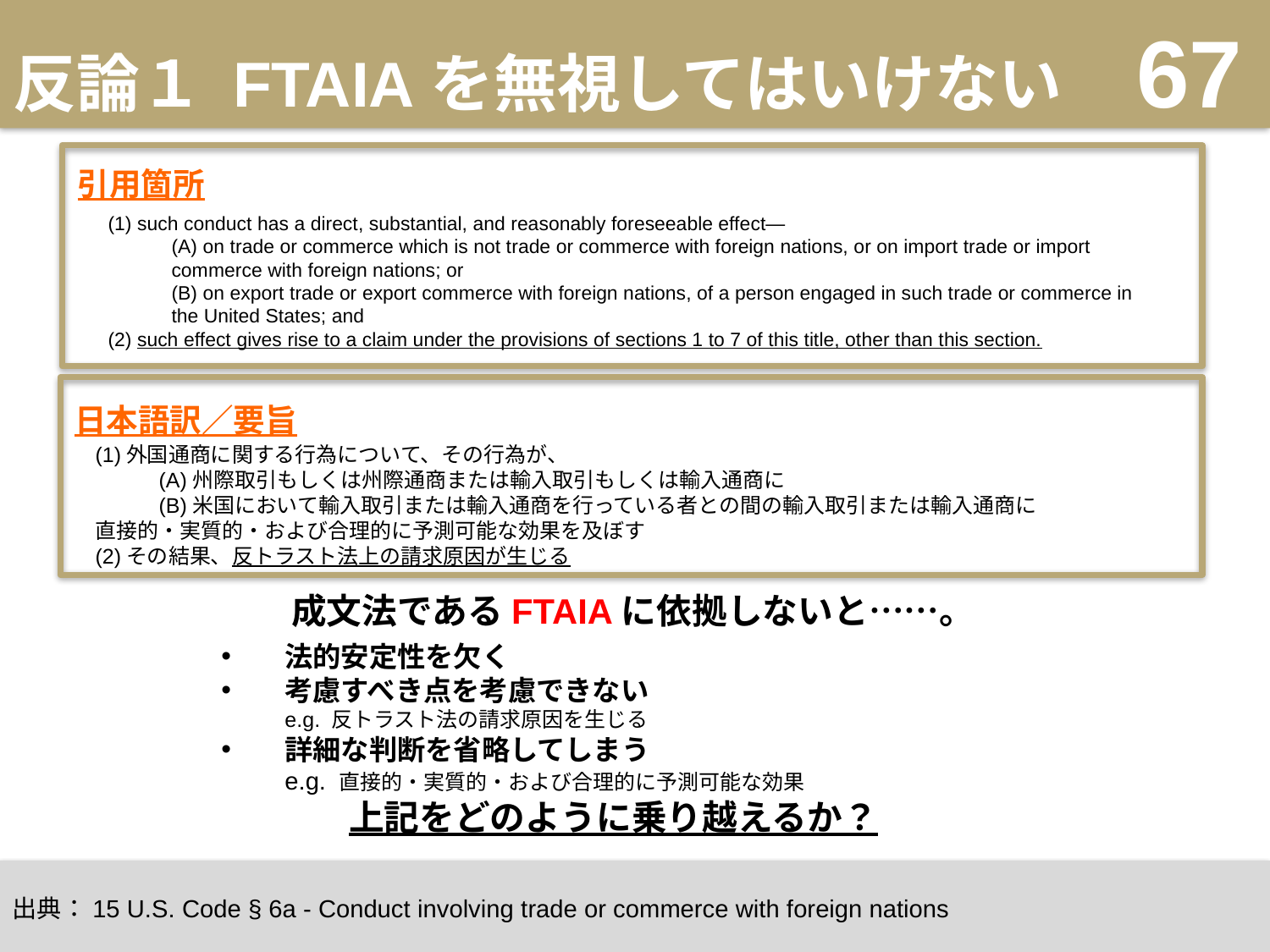

# 反論１ FTAIAを無視してはいけない
67

引用箇所
(1) such conduct has a direct, substantial, and reasonably foreseeable effect―
(A) on trade or commerce which is not trade or commerce with foreign nations, or on import trade or import commerce with foreign nations; or
(B) on export trade or export commerce with foreign nations, of a person engaged in such trade or commerce in the United States; and
(2) such effect gives rise to a claim under the provisions of sections 1 to 7 of this title, other than this section.

日本語訳／要旨
(1)外国通商に関する行為について、その行為が、
(A)州際取引もしくは州際通商または輸入取引もしくは輸入通商に
(B)米国において輸入取引または輸入通商を行っている者との間の輸入取引または輸入通商に
直接的・実質的・および合理的に予測可能な効果を及ぼす
(2)その結果、反トラスト法上の請求原因が生じる
成文法であるFTAIAに依拠しないと……。
法的安定性を欠く
考慮すべき点を考慮できない
e.g. 反トラスト法の請求原因を生じる
詳細な判断を省略してしまう
e.g. 直接的・実質的・および合理的に予測可能な効果
上記をどのように乗り越えるか？
出典：15 U.S. Code § 6a - Conduct involving trade or commerce with foreign nations